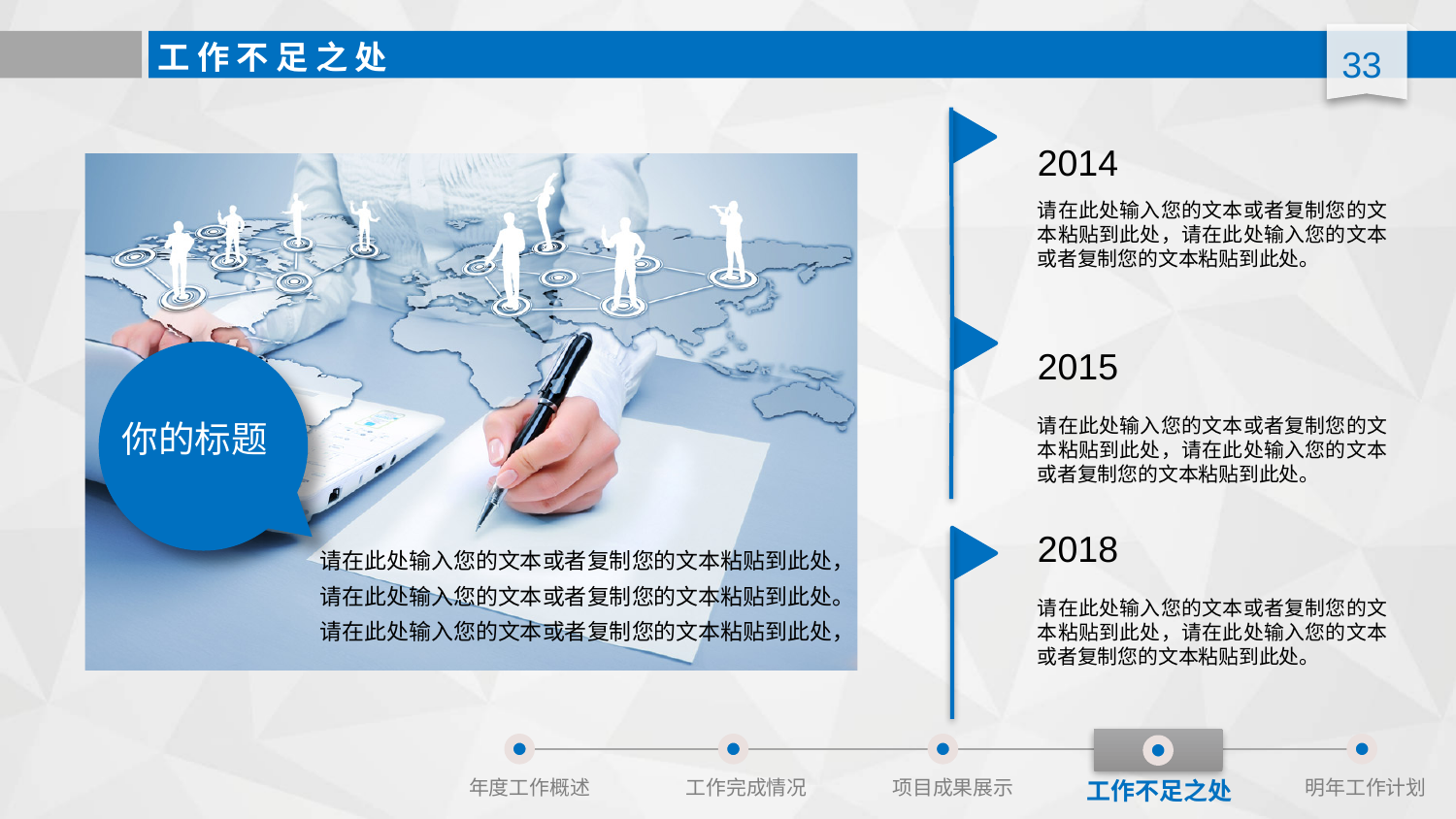

工 作 不 足 之 处

2014

请在此处输入您的文本或者复制您的文本粘贴到此处，请在此处输入您的文本或者复制您的文本粘贴到此处。

2015

你的标题
请在此处输入您的文本或者复制您的文本粘贴到此处，请在此处输入您的文本或者复制您的文本粘贴到此处。

2018

请在此处输入您的文本或者复制您的文本粘贴到此处，
请在此处输入您的文本或者复制您的文本粘贴到此处。
请在此处输入您的文本或者复制您的文本粘贴到此处，
请在此处输入您的文本或者复制您的文本粘贴到此处，请在此处输入您的文本或者复制您的文本粘贴到此处。